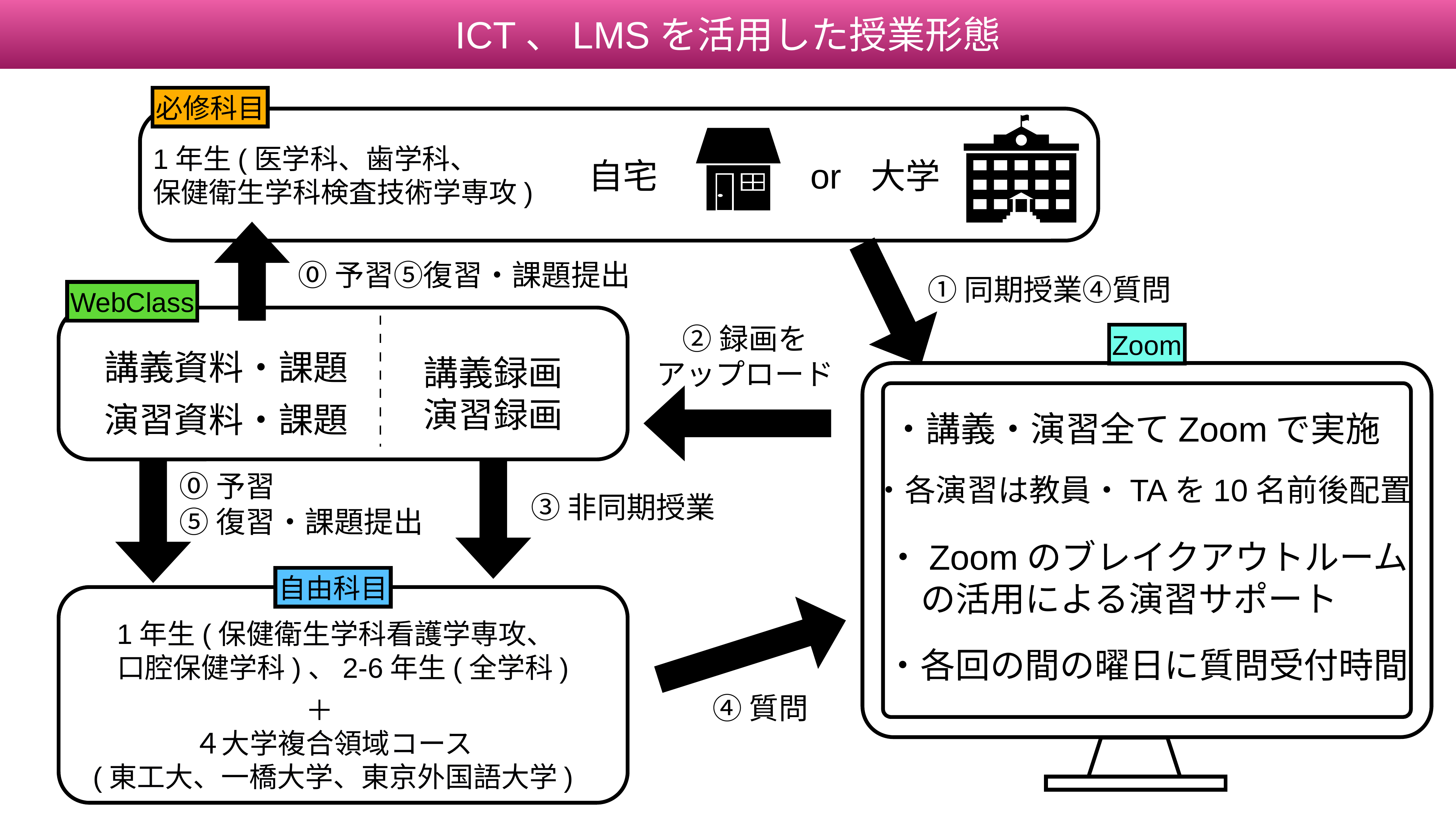

ICT、LMSを活用した授業形態
必修科目

1年生(医学科、歯学科、
保健衛生学科検査技術学専攻)
自宅
or
大学

⓪予習⑤復習・課題提出

①同期授業④質問
WebClass

②録画を
アップロード

Zoom
講義資料・課題
講義録画
演習録画

演習資料・課題
・講義・演習全てZoomで実施
⓪予習
⑤復習・課題提出
・各演習は教員・TAを10名前後配置

③非同期授業
・Zoomのブレイクアウトルーム
　の活用による演習サポート
自由科目

1年生(保健衛生学科看護学専攻、
口腔保健学科)、2-6年生(全学科)

・各回の間の曜日に質問受付時間
④質問
＋
４大学複合領域コース
(東工大、一橋大学、東京外国語大学)